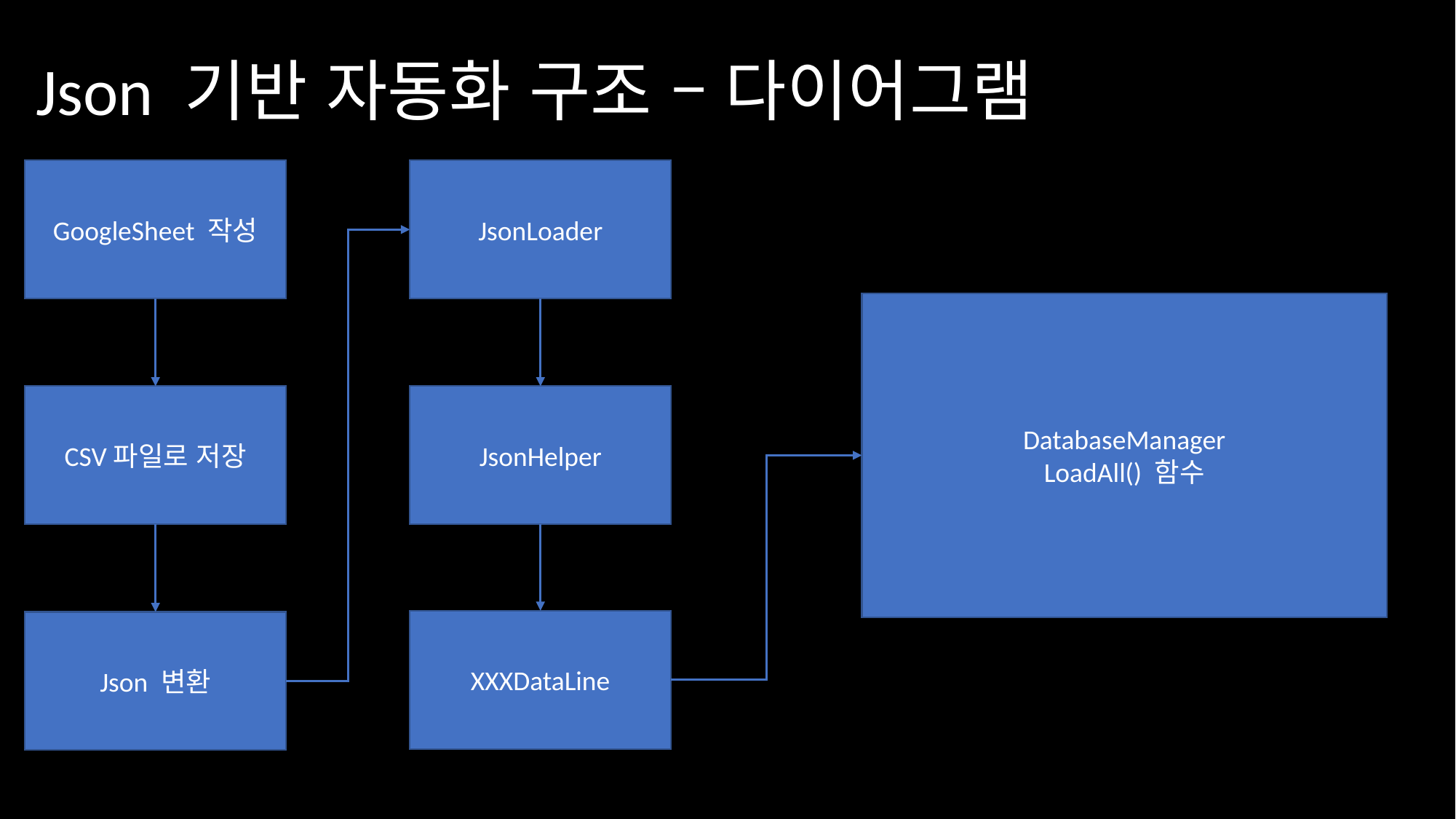

# Json 기반 자동화 구조 – 다이어그램
JsonLoader
GoogleSheet 작성
DatabaseManager
LoadAll() 함수
CSV파일로 저장
JsonHelper
XXXDataLine
Json 변환